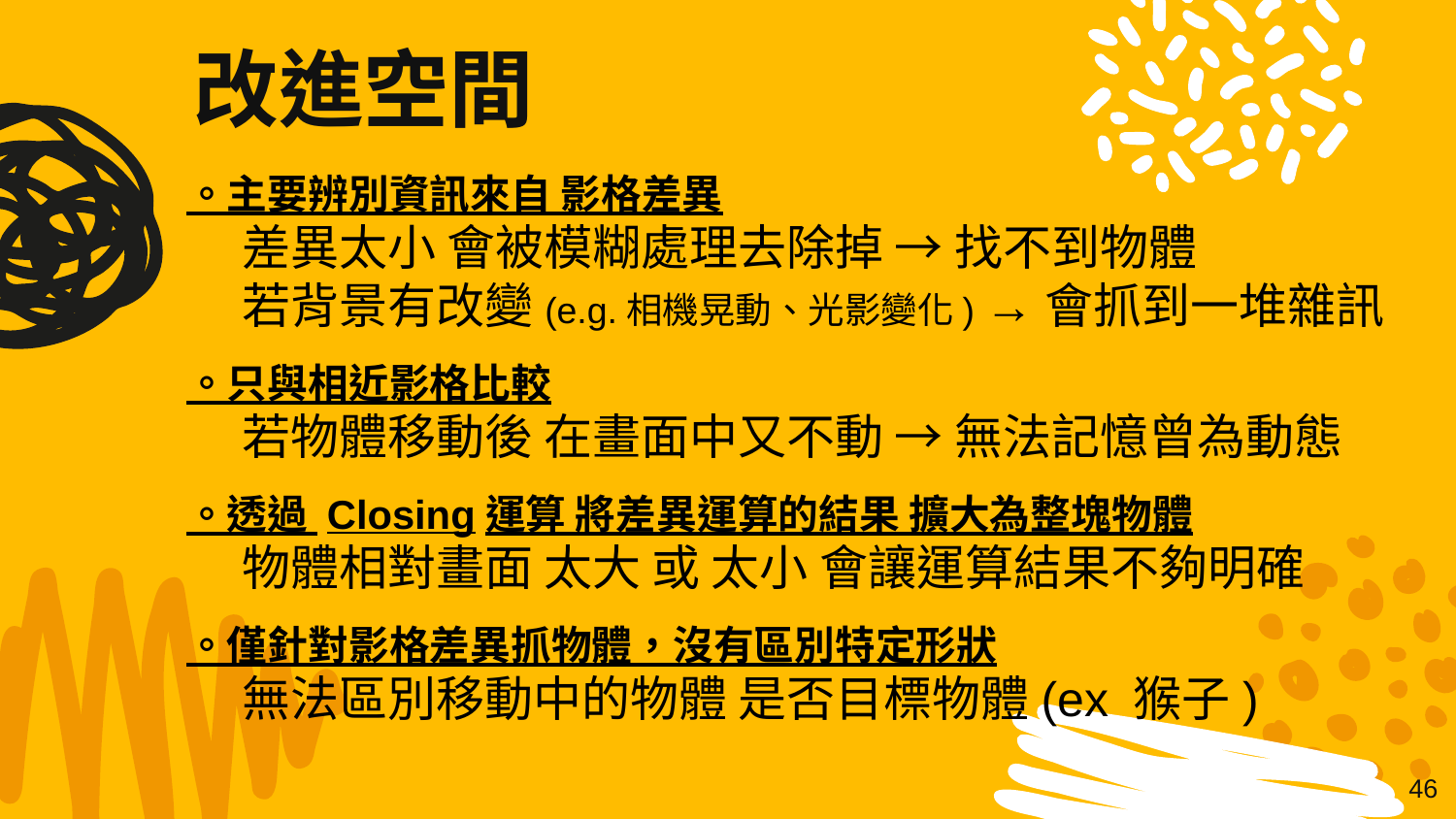

改進空間
。主要辨別資訊來自 影格差異
    差異太小 會被模糊處理去除掉 → 找不到物體
    若背景有改變(e.g.相機晃動、光影變化) →會抓到一堆雜訊

。只與相近影格比較
    若物體移動後 在畫面中又不動 → 無法記憶曾為動態

。透過 Closing運算 將差異運算的結果 擴大為整塊物體
    物體相對畫面 太大 或 太小 會讓運算結果不夠明確

。僅針對影格差異抓物體，沒有區別特定形狀
    無法區別移動中的物體 是否目標物體(ex 猴子)
46